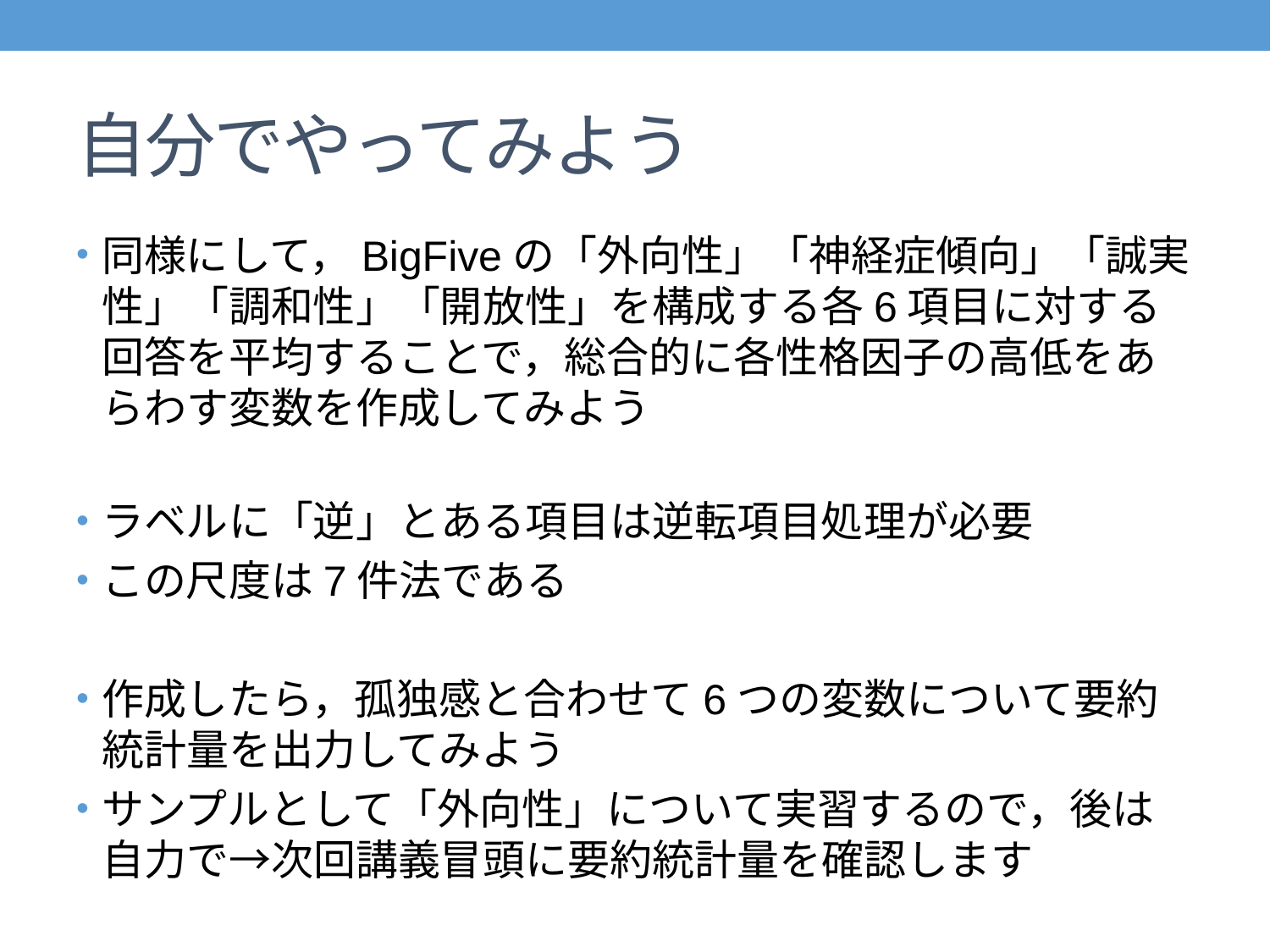

# 自分でやってみよう
同様にして，BigFiveの「外向性」「神経症傾向」「誠実性」「調和性」「開放性」を構成する各6項目に対する回答を平均することで，総合的に各性格因子の高低をあらわす変数を作成してみよう

ラベルに「逆」とある項目は逆転項目処理が必要
この尺度は7件法である

作成したら，孤独感と合わせて6つの変数について要約統計量を出力してみよう
サンプルとして「外向性」について実習するので，後は自力で→次回講義冒頭に要約統計量を確認します